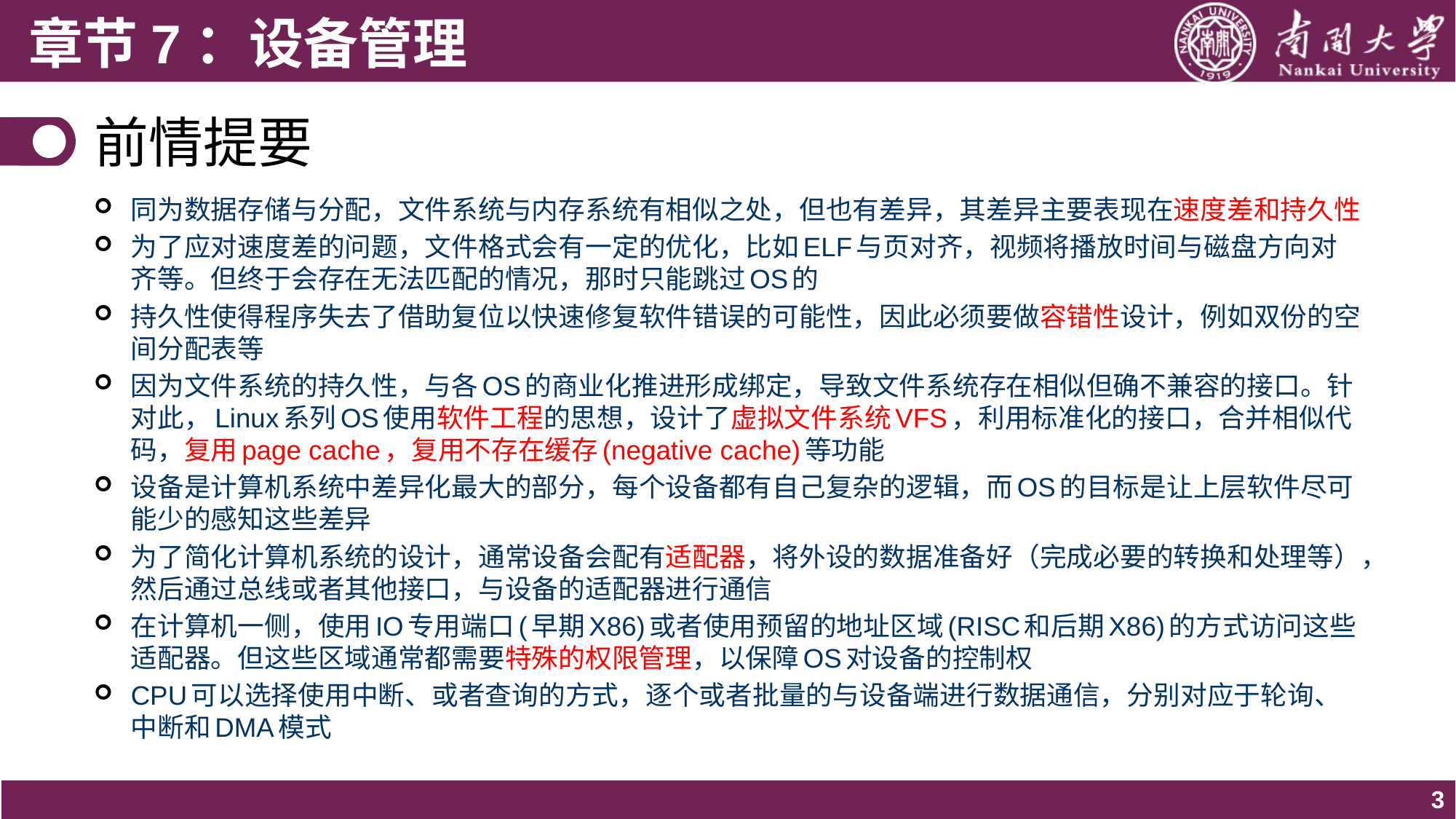

# 前情提要
同为数据存储与分配，文件系统与内存系统有相似之处，但也有差异，其差异主要表现在速度差和持久性
为了应对速度差的问题，文件格式会有一定的优化，比如ELF与页对齐，视频将播放时间与磁盘方向对齐等。但终于会存在无法匹配的情况，那时只能跳过OS的
持久性使得程序失去了借助复位以快速修复软件错误的可能性，因此必须要做容错性设计，例如双份的空间分配表等
因为文件系统的持久性，与各OS的商业化推进形成绑定，导致文件系统存在相似但确不兼容的接口。针对此，Linux系列OS使用软件工程的思想，设计了虚拟文件系统VFS，利用标准化的接口，合并相似代码，复用page cache，复用不存在缓存(negative cache)等功能
设备是计算机系统中差异化最大的部分，每个设备都有自己复杂的逻辑，而OS的目标是让上层软件尽可能少的感知这些差异
为了简化计算机系统的设计，通常设备会配有适配器，将外设的数据准备好（完成必要的转换和处理等），然后通过总线或者其他接口，与设备的适配器进行通信
在计算机一侧，使用IO专用端口(早期X86)或者使用预留的地址区域(RISC和后期X86)的方式访问这些适配器。但这些区域通常都需要特殊的权限管理，以保障OS对设备的控制权
CPU可以选择使用中断、或者查询的方式，逐个或者批量的与设备端进行数据通信，分别对应于轮询、中断和DMA模式

3